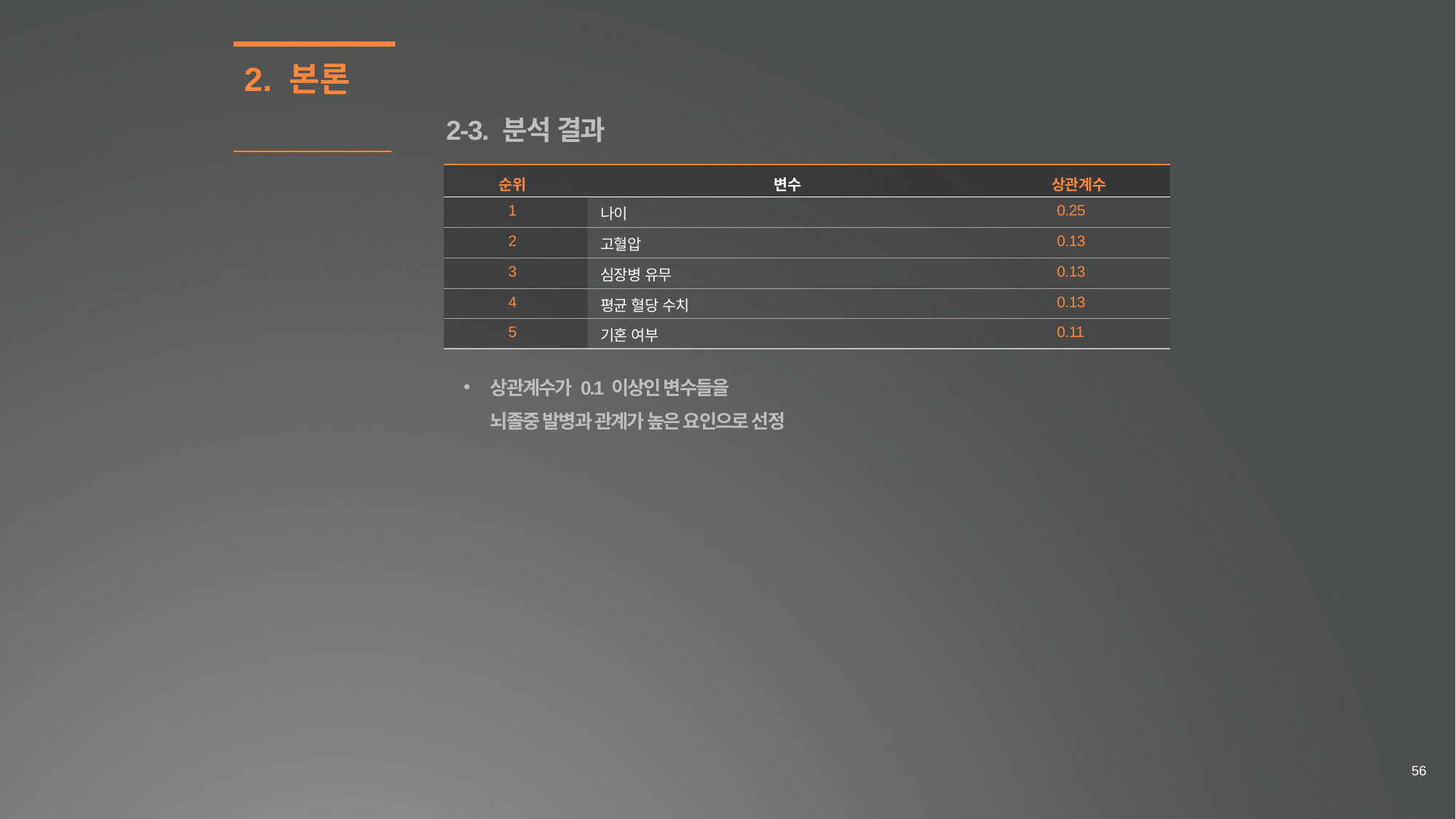

2. 본론
2-3. 분석 결과
| 순위 | 변수 | 상관계수 |
| --- | --- | --- |
| 1 | 나이 | 0.25 |
| 2 | 고혈압 | 0.13 |
| 3 | 심장병 유무 | 0.13 |
| 4 | 평균 혈당 수치 | 0.13 |
| 5 | 기혼 여부 | 0.11 |
상관계수가 0.1 이상인 변수들을
뇌졸중 발병과 관계가 높은 요인으로 선정